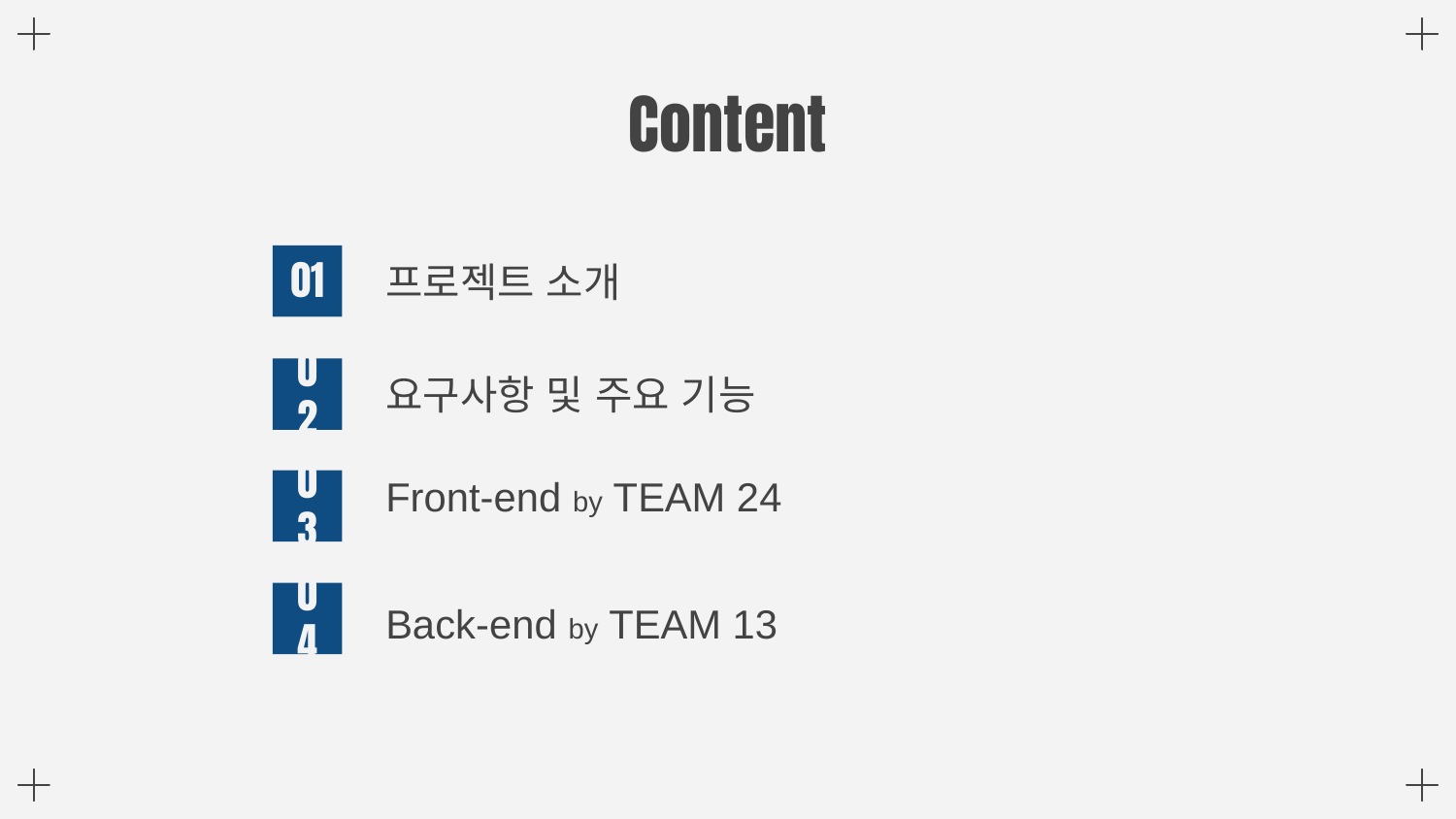

Content
01

# 프로젝트 소개
02

요구사항 및 주요 기능

03
Front-end by TEAM 24

04
Back-end by TEAM 13